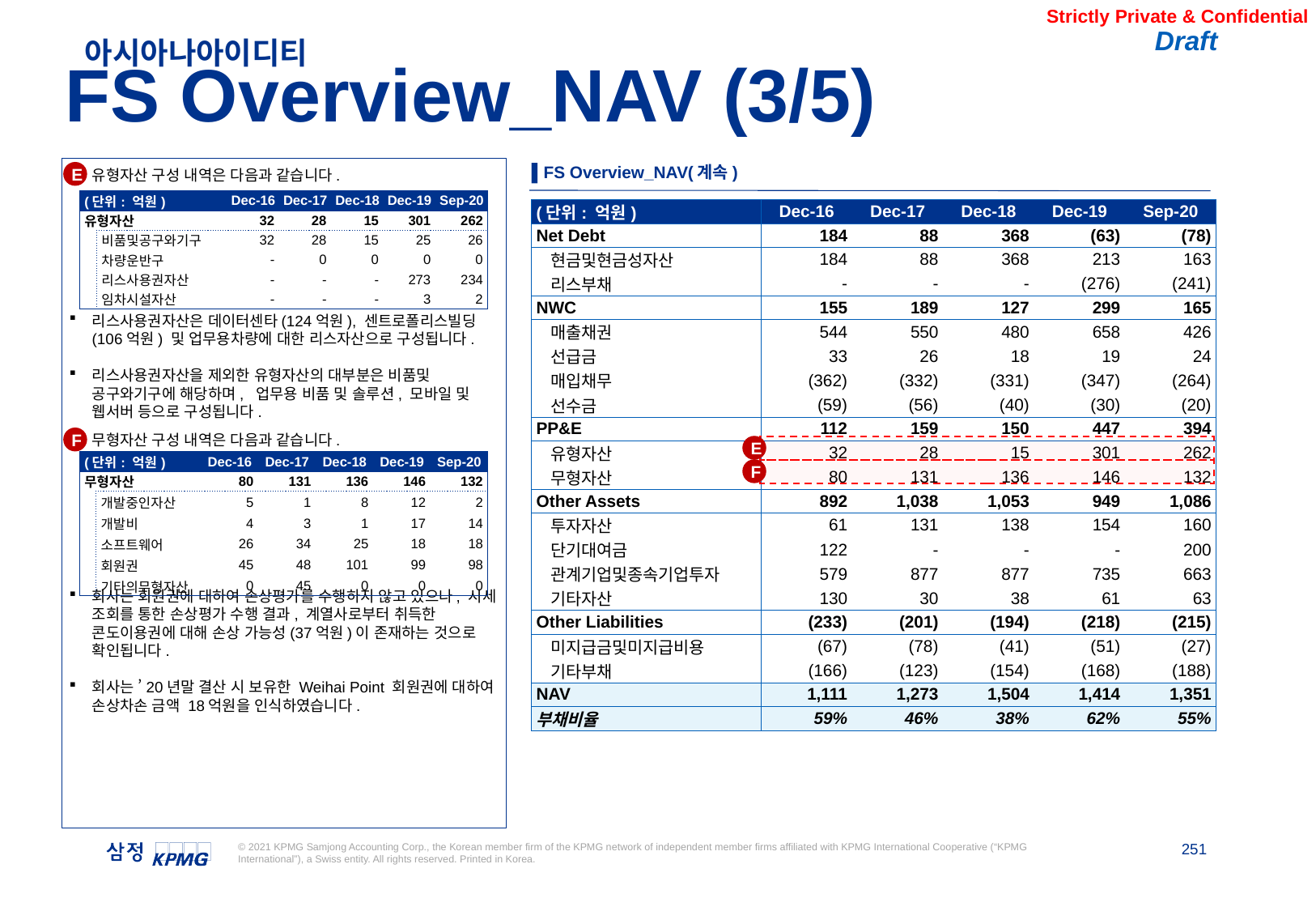

아시아나아이디티
FS Overview_NAV (3/5)
▌FS Overview_NAV(계속)
유형자산 구성 내역은 다음과 같습니다.

리스사용권자산은 데이터센타(124억원), 센트로폴리스빌딩 (106억원) 및 업무용차량에 대한 리스자산으로 구성됩니다.

리스사용권자산을 제외한 유형자산의 대부분은 비품및 공구와기구에 해당하며,  업무용 비품 및 솔루션, 모바일 및 웹서버 등으로 구성됩니다.

무형자산 구성 내역은 다음과 같습니다.

회사는 회원권에 대하여 손상평가를 수행하지 않고 있으나, 시세 조회를 통한 손상평가 수행 결과, 계열사로부터 취득한 콘도이용권에 대해 손상 가능성(37억원)이 존재하는 것으로 확인됩니다.

회사는 ’20년말 결산 시 보유한 Weihai Point 회원권에 대하여 손상차손 금액 18억원을 인식하였습니다.

E

| (단위: 억원) |  | Dec-16 | Dec-17 | Dec-18 | Dec-19 | Sep-20 |
| --- | --- | --- | --- | --- | --- | --- |
| 유형자산 |  | 32 | 28 | 15 | 301 | 262 |
|  | 비품및공구와기구 | 32 | 28 | 15 | 25 | 26 |
|  | 차량운반구 | - | 0 | 0 | 0 | 0 |
|  | 리스사용권자산 | - | - | - | 273 | 234 |
|  | 임차시설자산 | - | - | - | 3 | 2 |
| (단위: 억원) | Dec-16 | Dec-17 | Dec-18 | Dec-19 | Sep-20 |
| --- | --- | --- | --- | --- | --- |
| Net Debt | 184 | 88 | 368 | (63) | (78) |
| 현금및현금성자산 | 184 | 88 | 368 | 213 | 163 |
| 리스부채 | - | - | - | (276) | (241) |
| NWC | 155 | 189 | 127 | 299 | 165 |
| 매출채권 | 544 | 550 | 480 | 658 | 426 |
| 선급금 | 33 | 26 | 18 | 19 | 24 |
| 매입채무 | (362) | (332) | (331) | (347) | (264) |
| 선수금 | (59) | (56) | (40) | (30) | (20) |
| PP&E | 112 | 159 | 150 | 447 | 394 |
| 유형자산 | 32 | 28 | 15 | 301 | 262 |
| 무형자산 | 80 | 131 | 136 | 146 | 132 |
| Other Assets | 892 | 1,038 | 1,053 | 949 | 1,086 |
| 투자자산 | 61 | 131 | 138 | 154 | 160 |
| 단기대여금 | 122 | - | - | - | 200 |
| 관계기업및종속기업투자 | 579 | 877 | 877 | 735 | 663 |
| 기타자산 | 130 | 30 | 38 | 61 | 63 |
| Other Liabilities | (233) | (201) | (194) | (218) | (215) |
| 미지급금및미지급비용 | (67) | (78) | (41) | (51) | (27) |
| 기타부채 | (166) | (123) | (154) | (168) | (188) |
| NAV | 1,111 | 1,273 | 1,504 | 1,414 | 1,351 |
| 부채비율 | 59% | 46% | 38% | 62% | 55% |
F
E

| (단위: 억원) |  | Dec-16 | Dec-17 | Dec-18 | Dec-19 | Sep-20 |
| --- | --- | --- | --- | --- | --- | --- |
| 무형자산 |  | 80 | 131 | 136 | 146 | 132 |
|  | 개발중인자산 | 5 | 1 | 8 | 12 | 2 |
|  | 개발비 | 4 | 3 | 1 | 17 | 14 |
|  | 소프트웨어 | 26 | 34 | 25 | 18 | 18 |
|  | 회원권 | 45 | 48 | 101 | 99 | 98 |
|  | 기타의무형자산 | 0 | 45 | 0 | 0 | 0 |
F